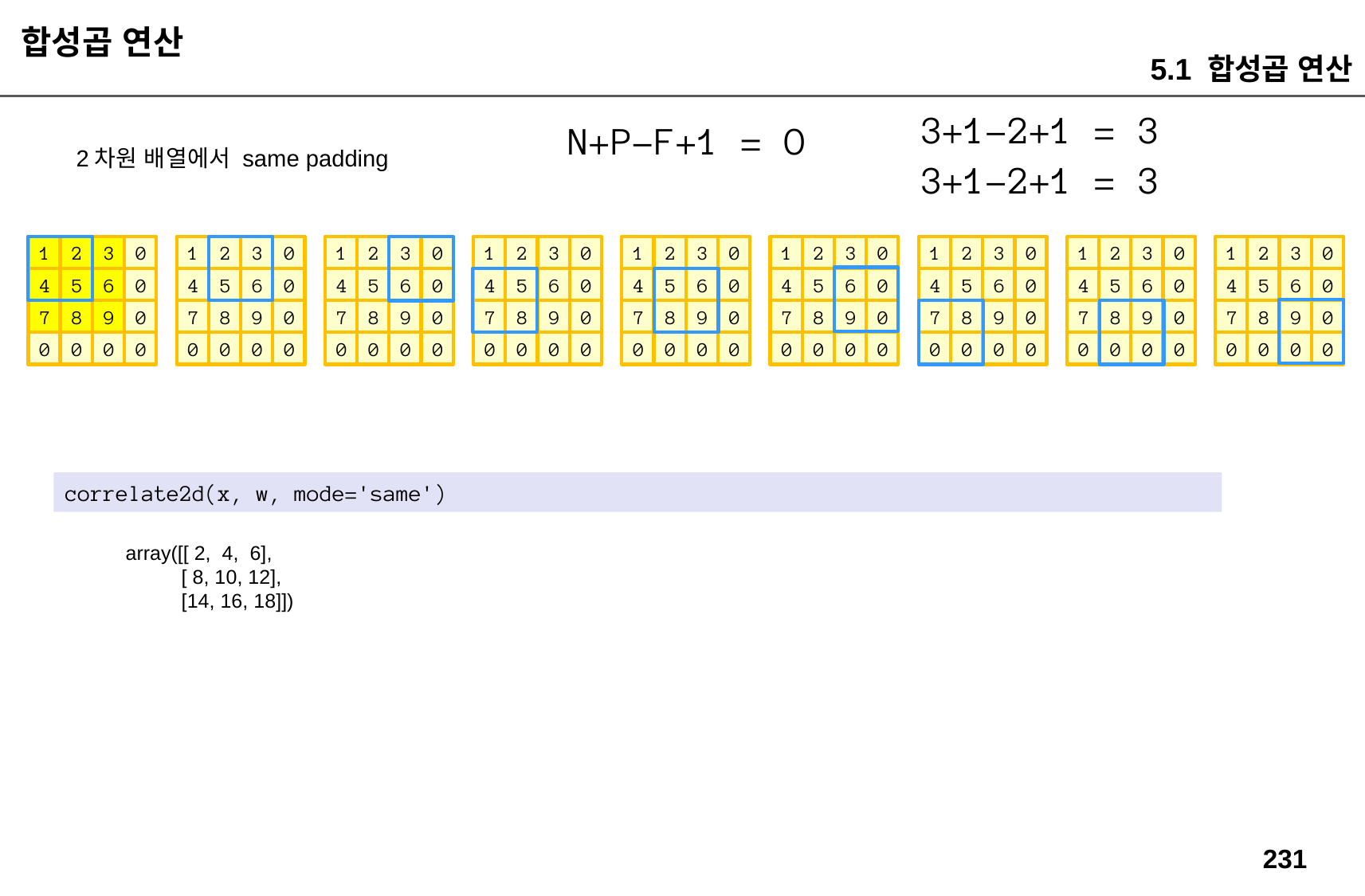

합성곱 연산
5.1 합성곱 연산
3+1-2+1 = 3
N+P-F+1 = O
2차원 배열에서 same padding
3+1-2+1 = 3

1
2
3
0
1
2
3
0
4
5
6
0
7
8
9
0
0
0
0
0
1
2
3
0
4
5
6
0
7
8
9
0
0
0
0
0
1
2
3
0
4
5
6
0
7
8
9
0
0
0
0
0
1
2
3
0
4
5
6
0
7
8
9
0
0
0
0
0
1
2
3
0
4
5
6
0
7
8
9
0
0
0
0
0
1
2
3
0
4
5
6
0
7
8
9
0
0
0
0
0
1
2
3
0
4
5
6
0
7
8
9
0
0
0
0
0
1
2
3
0
4
5
6
0
7
8
9
0
0
0
0
0

4
5
6
0

7
8
9
0
0
0
0
0
correlate2d(x, w, mode='same')
array([[ 2,  4,  6],
          [ 8, 10, 12],
          [14, 16, 18]])